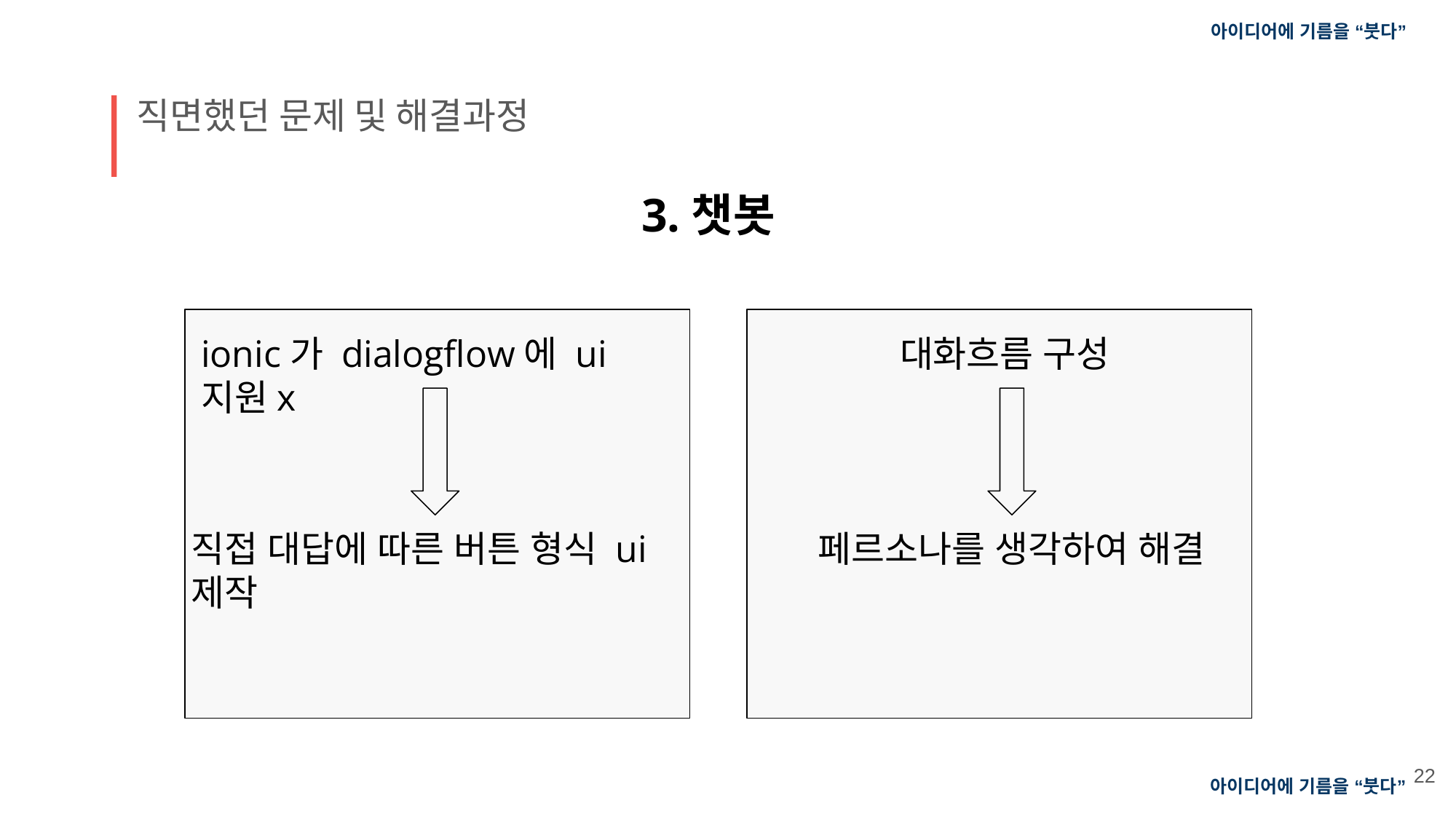

아이디어에 기름을 “붓다”
직면했던 문제 및 해결과정

3.챗봇

ionic가 dialogflow에 ui 지원x
대화흐름 구성

직접 대답에 따른 버튼 형식 ui 제작
페르소나를 생각하여 해결
22
아이디어에 기름을 “붓다”